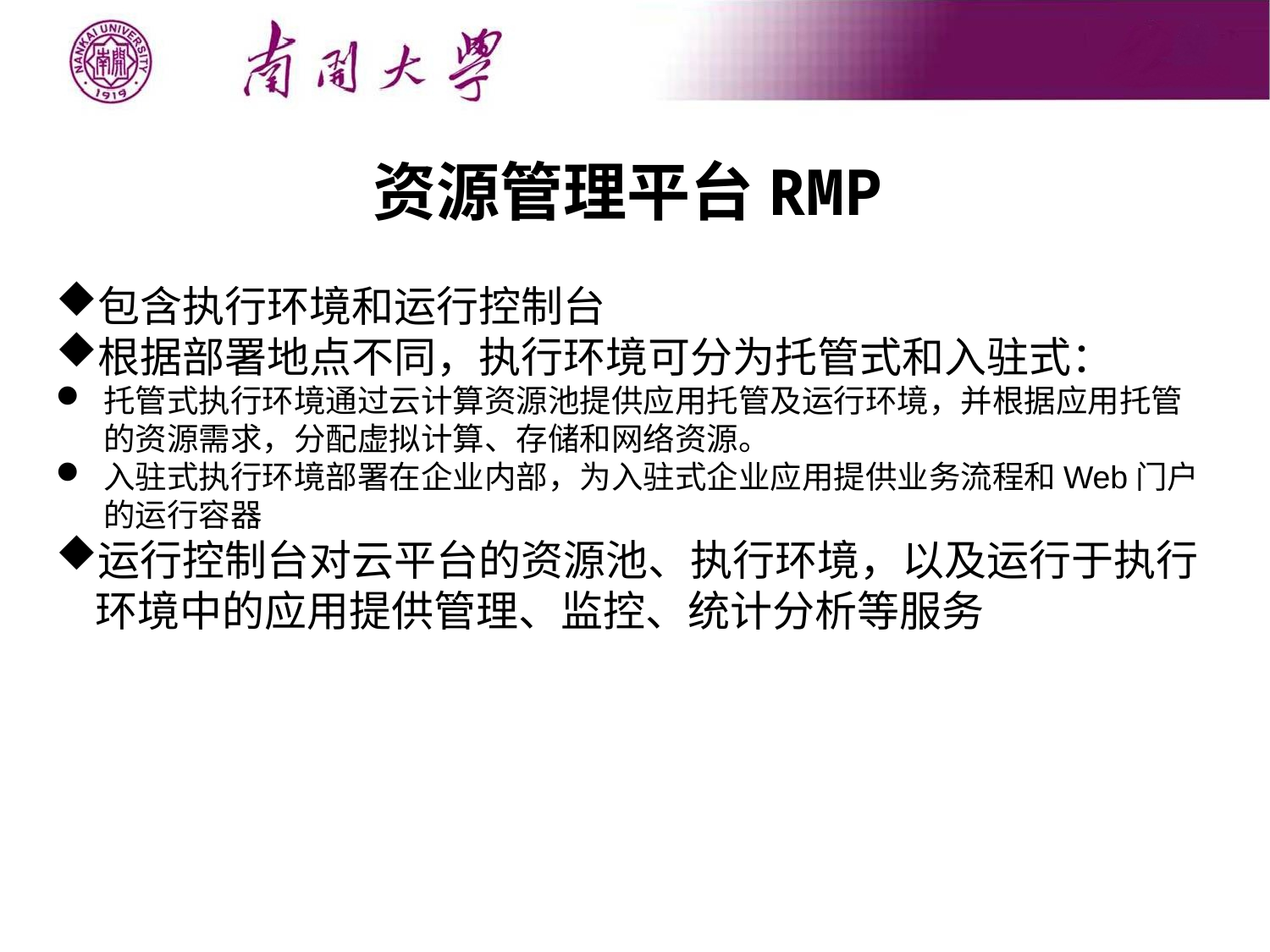

资源管理平台RMP

包含执行环境和运行控制台
根据部署地点不同，执行环境可分为托管式和入驻式：
托管式执行环境通过云计算资源池提供应用托管及运行环境，并根据应用托管的资源需求，分配虚拟计算、存储和网络资源。
入驻式执行环境部署在企业内部，为入驻式企业应用提供业务流程和Web门户的运行容器
运行控制台对云平台的资源池、执行环境，以及运行于执行环境中的应用提供管理、监控、统计分析等服务